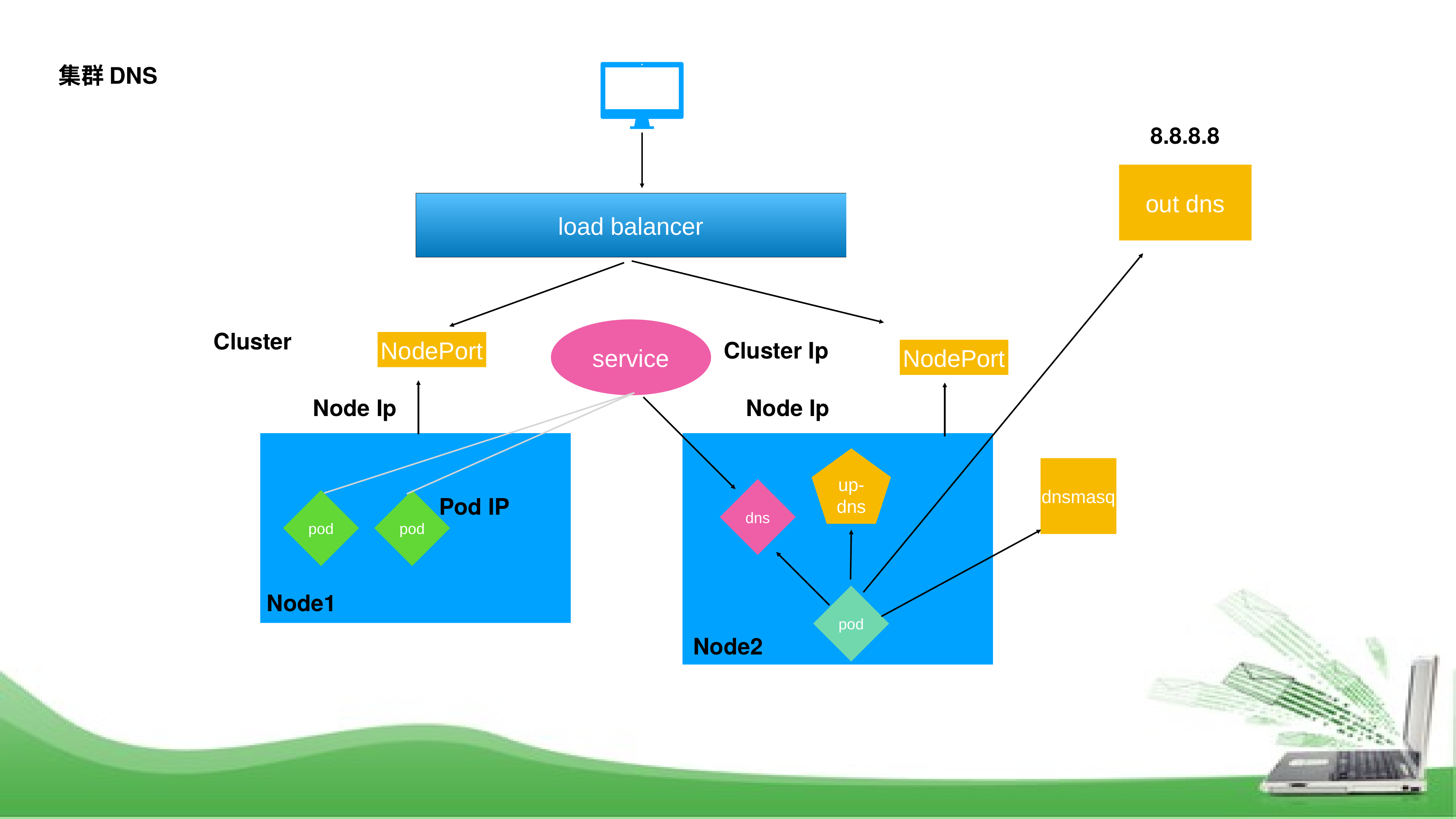

集群DNS

8.8.8.8

out dns
load balancer

service
Cluster
NodePort
Cluster Ip
NodePort

Node Ip
Node Ip

up-dns
dnsmasq
dns
Pod IP
pod
pod

Node1
pod
Node2